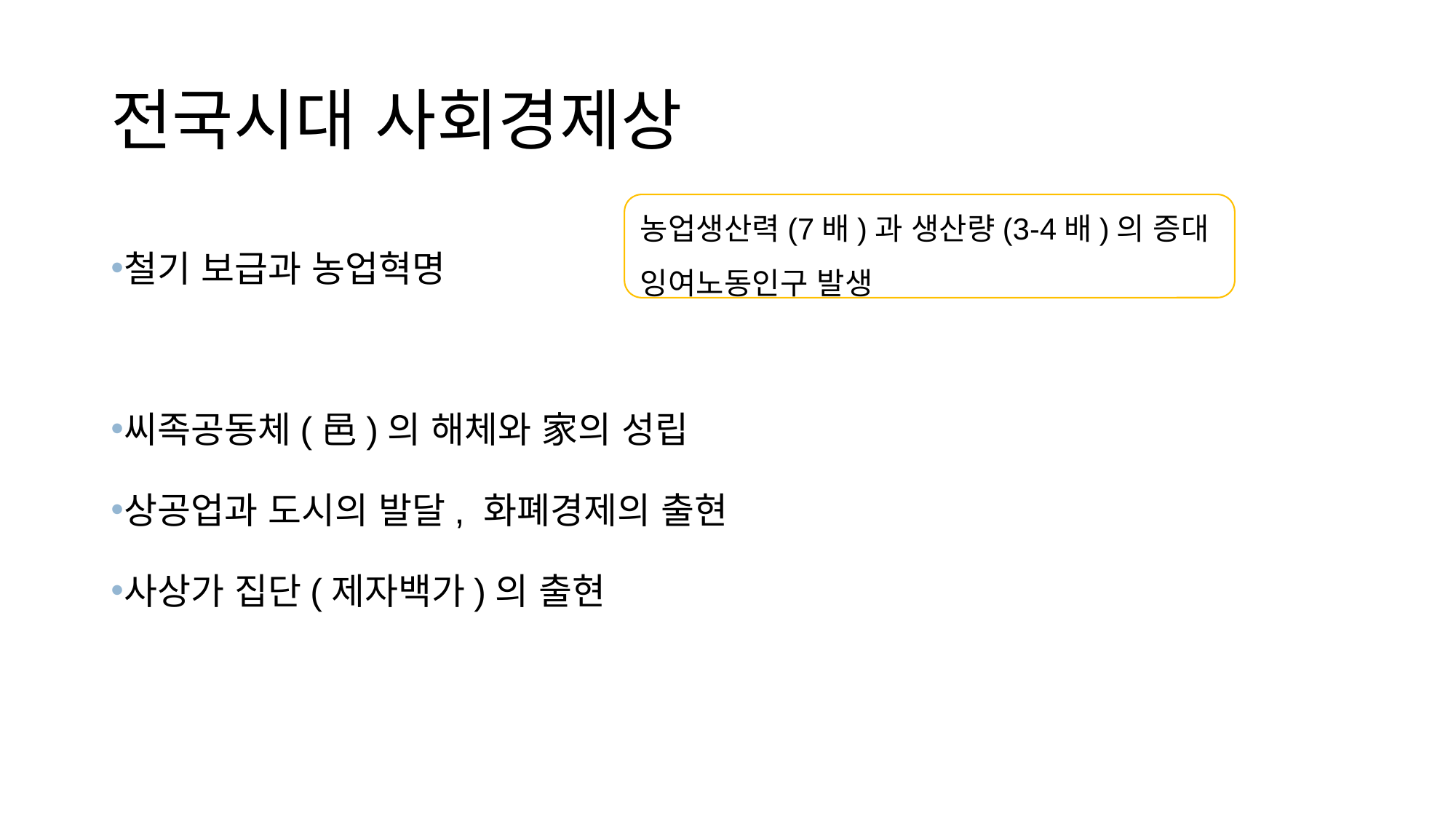

# 전국시대 사회경제상
농업생산력(7배)과 생산량(3-4배)의 증대
잉여노동인구 발생
철기 보급과 농업혁명

씨족공동체(邑)의 해체와 家의 성립
상공업과 도시의 발달, 화폐경제의 출현
사상가 집단(제자백가)의 출현